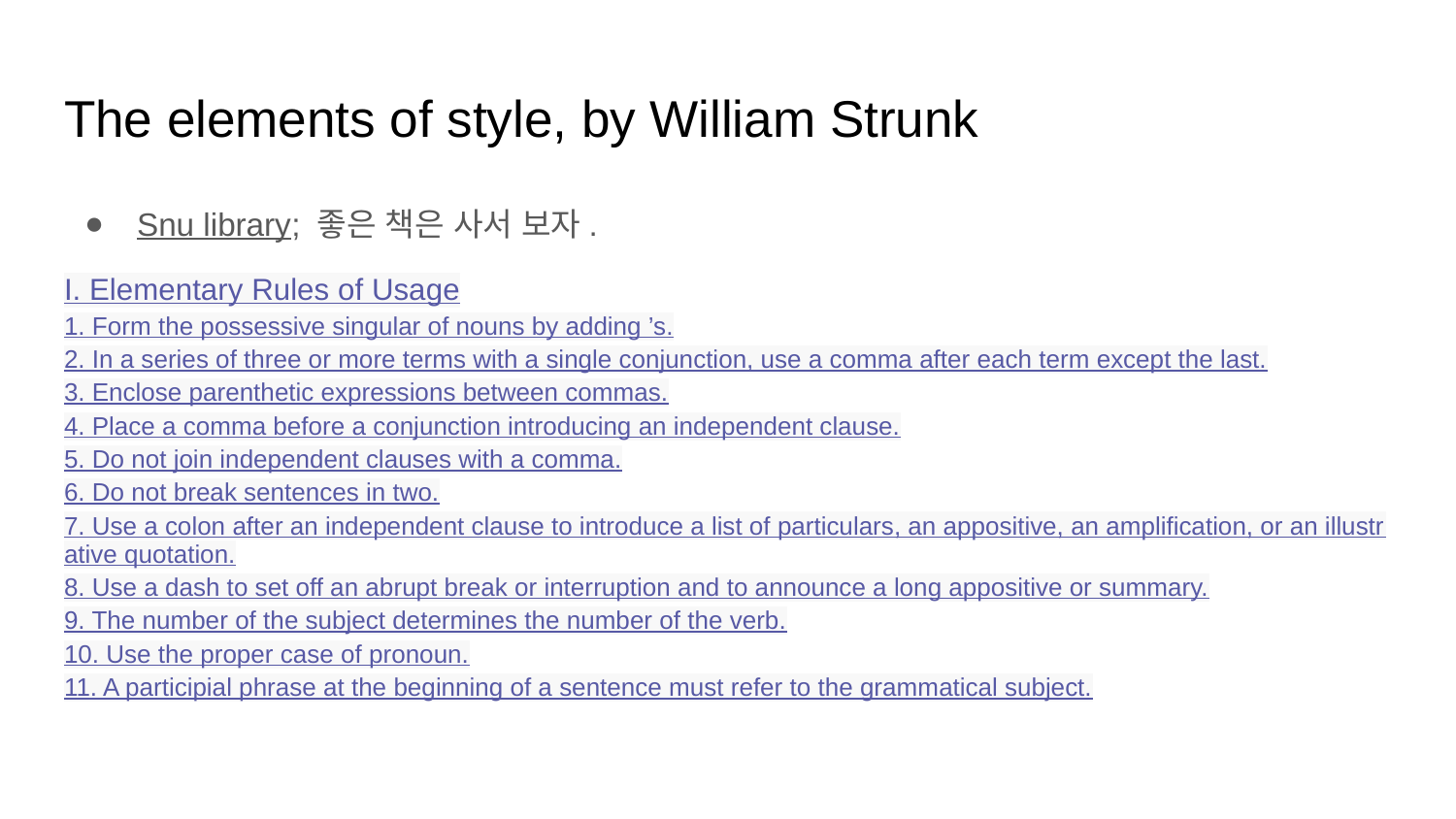

# The elements of style, by William Strunk
Snu library; 좋은 책은 사서 보자.
I. Elementary Rules of Usage
1. Form the possessive singular of nouns by adding ’s.
2. In a series of three or more terms with a single conjunction, use a comma after each term except the last.
3. Enclose parenthetic expressions between commas.
4. Place a comma before a conjunction introducing an independent clause.
5. Do not join independent clauses with a comma.
6. Do not break sentences in two.
7. Use a colon after an independent clause to introduce a list of particulars, an appositive, an amplification, or an illustrative quotation.
8. Use a dash to set off an abrupt break or interruption and to announce a long appositive or summary.
9. The number of the subject determines the number of the verb.
10. Use the proper case of pronoun.
11. A participial phrase at the beginning of a sentence must refer to the grammatical subject.